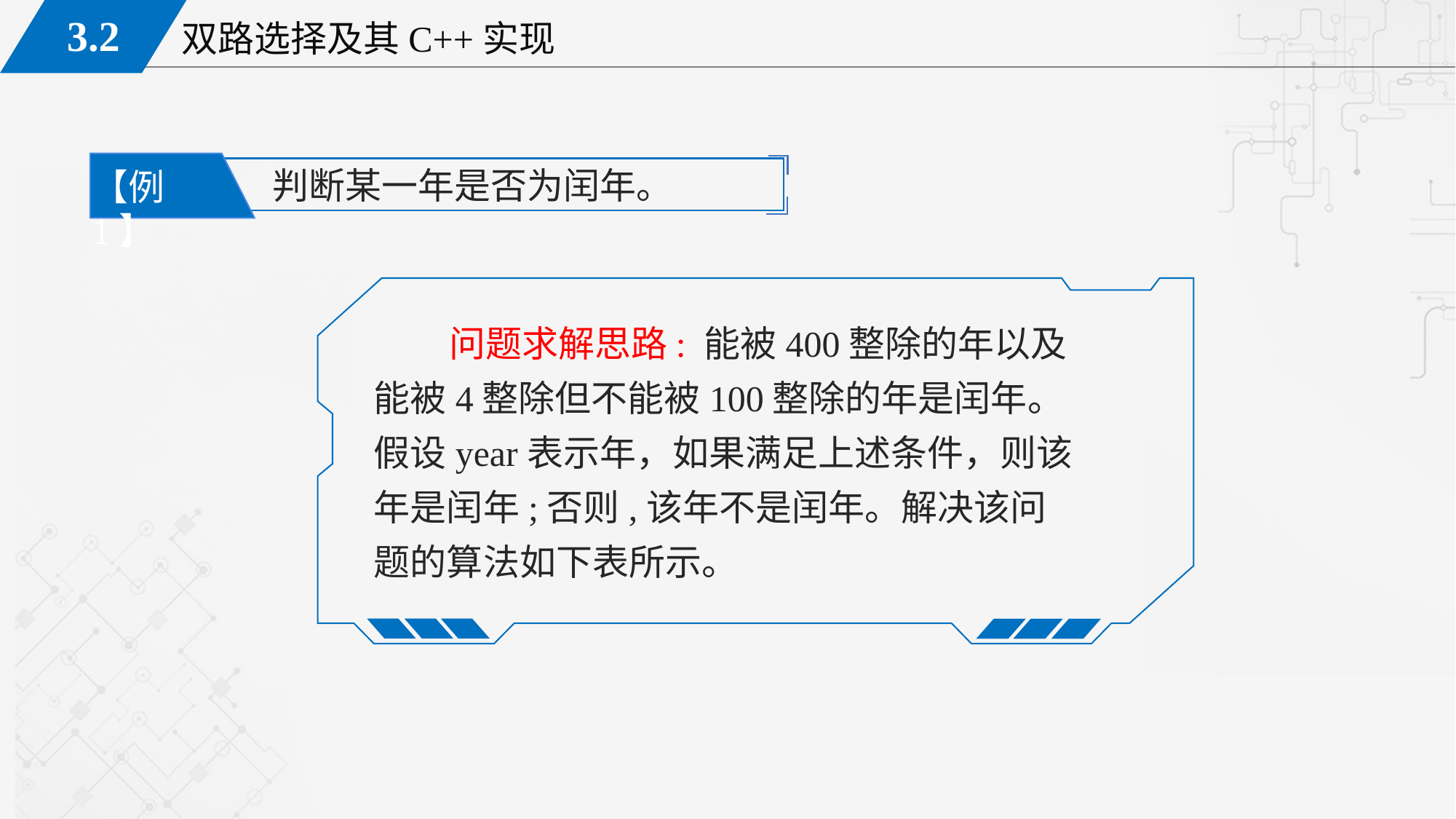

判断某一年是否为闰年。

【例1】

问题求解思路: 能被400整除的年以及能被4整除但不能被100整除的年是闰年。假设year表示年，如果满足上述条件，则该年是闰年;否则,该年不是闰年。解决该问题的算法如下表所示。